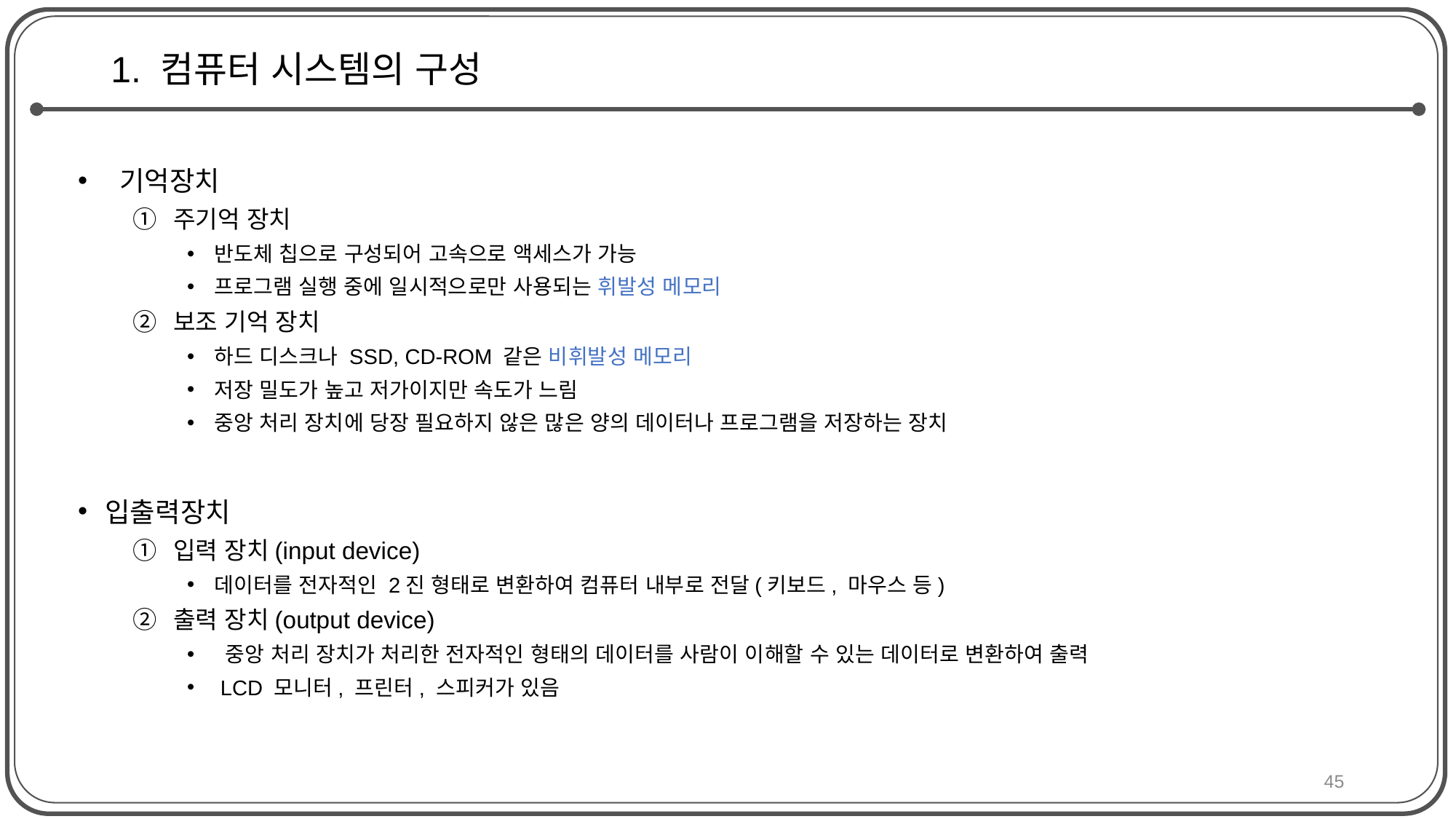

# 1. 컴퓨터 시스템의 구성
 기억장치
주기억 장치
반도체 칩으로 구성되어 고속으로 액세스가 가능
프로그램 실행 중에 일시적으로만 사용되는 휘발성 메모리
보조 기억 장치
하드 디스크나 SSD, CD-ROM 같은 비휘발성 메모리
저장 밀도가 높고 저가이지만 속도가 느림
중앙 처리 장치에 당장 필요하지 않은 많은 양의 데이터나 프로그램을 저장하는 장치

입출력장치
입력 장치(input device)
데이터를 전자적인 2진 형태로 변환하여 컴퓨터 내부로 전달(키보드, 마우스 등)
출력 장치(output device)
 중앙 처리 장치가 처리한 전자적인 형태의 데이터를 사람이 이해할 수 있는 데이터로 변환하여 출력
 LCD 모니터, 프린터, 스피커가 있음

45